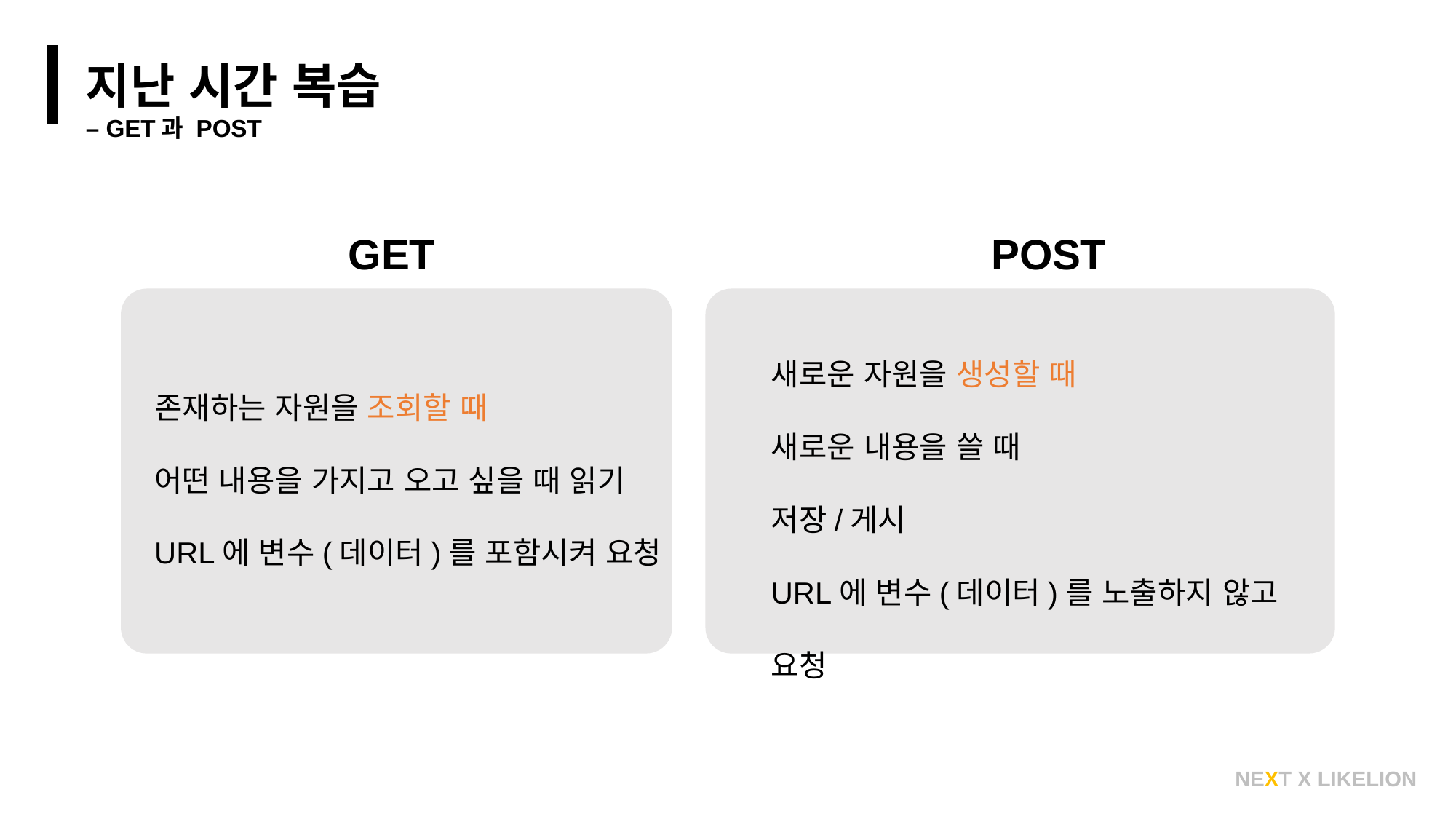

지난 시간 복습
– GET과 POST
GET
POST

새로운 자원을 생성할 때
새로운 내용을 쓸 때
저장/게시
URL에 변수(데이터)를 노출하지 않고 요청
존재하는 자원을 조회할 때
어떤 내용을 가지고 오고 싶을 때 읽기
URL에 변수(데이터)를 포함시켜 요청
NEXT X LIKELION